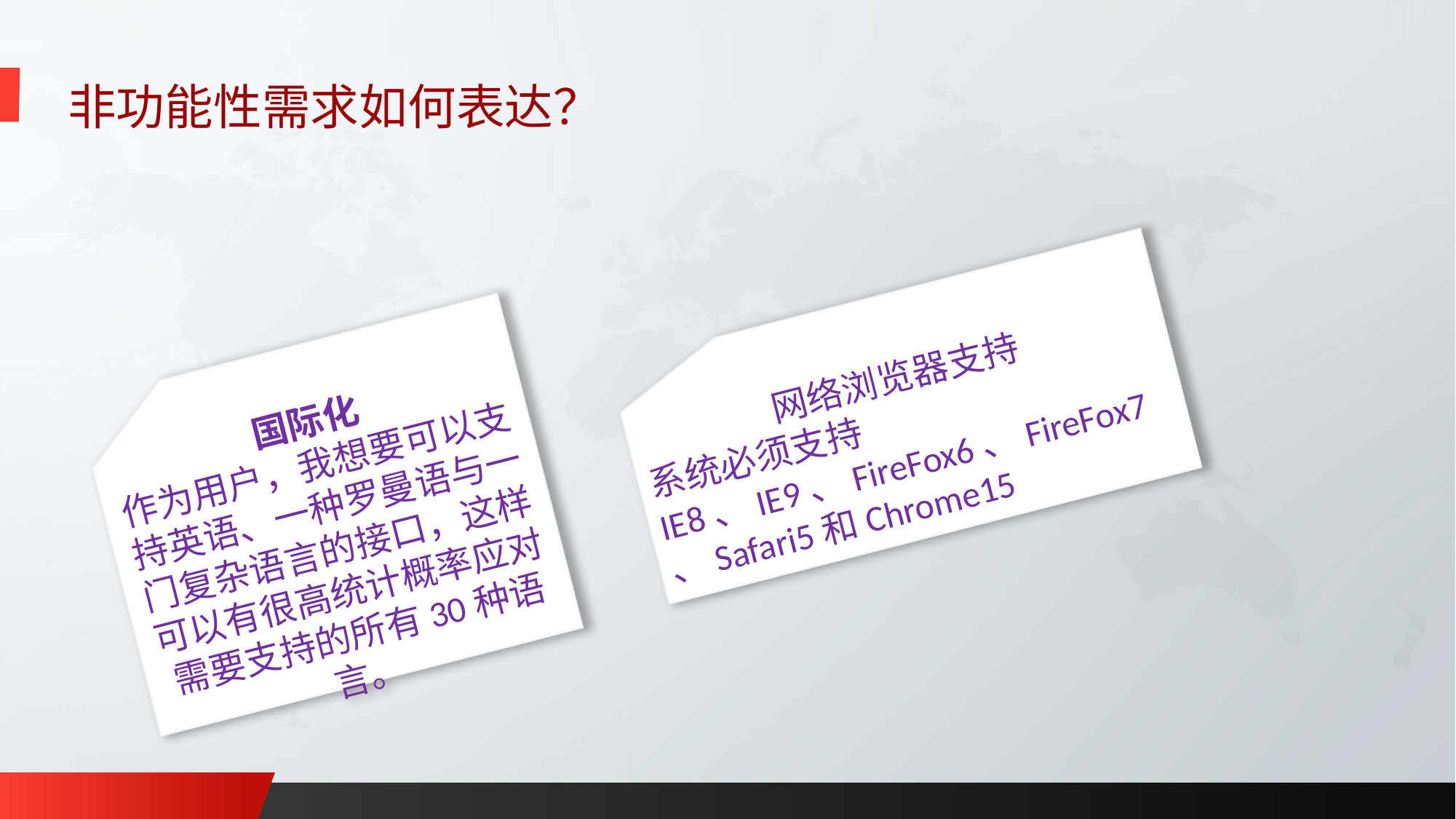

非功能性需求如何表达？
网络浏览器支持
系统必须支持IE8、IE9、FireFox6、FireFox7、Safari5和Chrome15
国际化
作为用户，我想要可以支持英语、一种罗曼语与一门复杂语言的接口，这样可以有很高统计概率应对需要支持的所有30种语言。